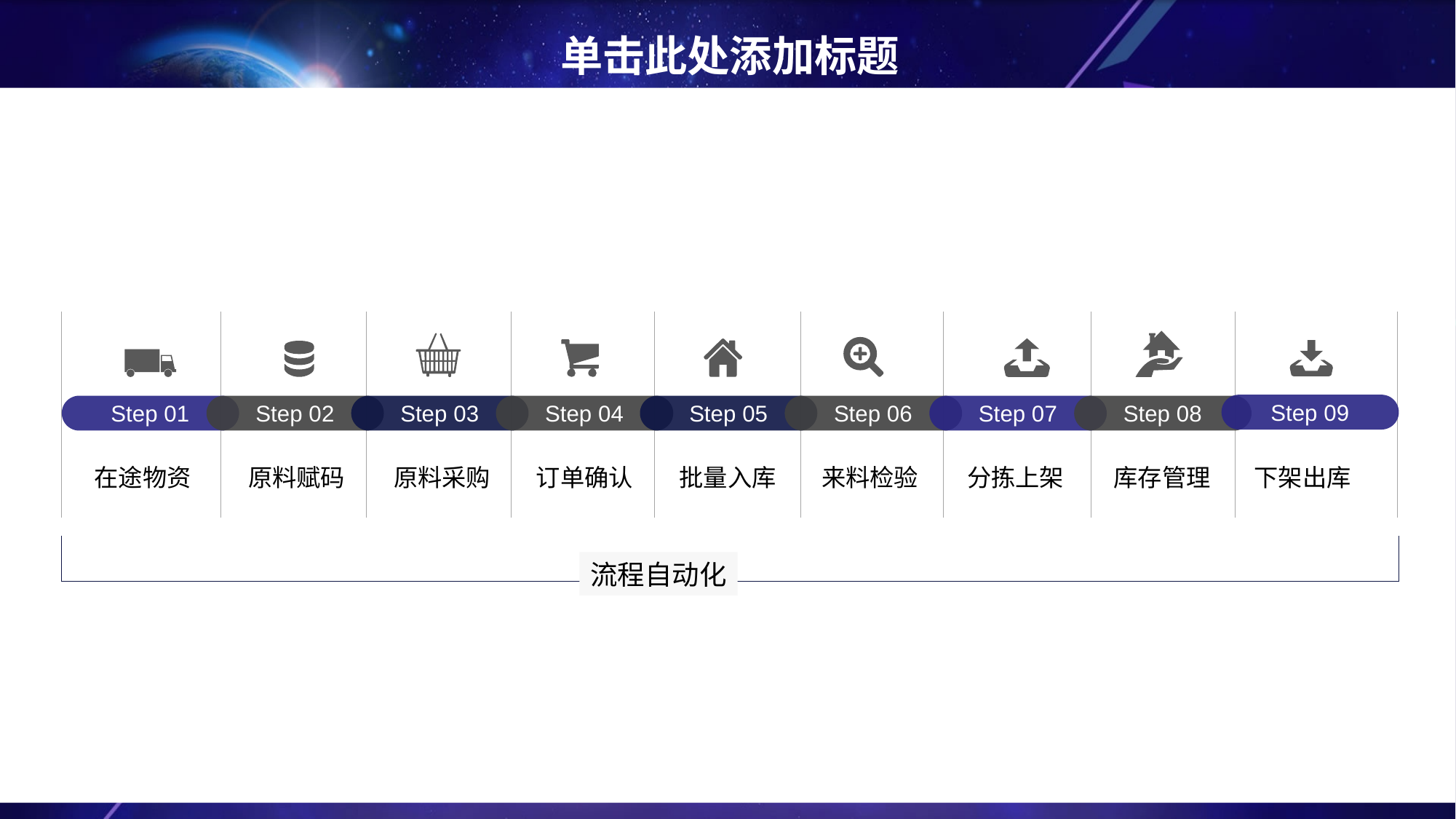

# 单击此处添加标题

Step 09
Step 01
Step 02
Step 03
Step 04
Step 05
Step 06
Step 07
Step 08
在途物资
原料赋码
原料采购
订单确认
批量入库
来料检验
分拣上架
库存管理
下架出库
流程自动化